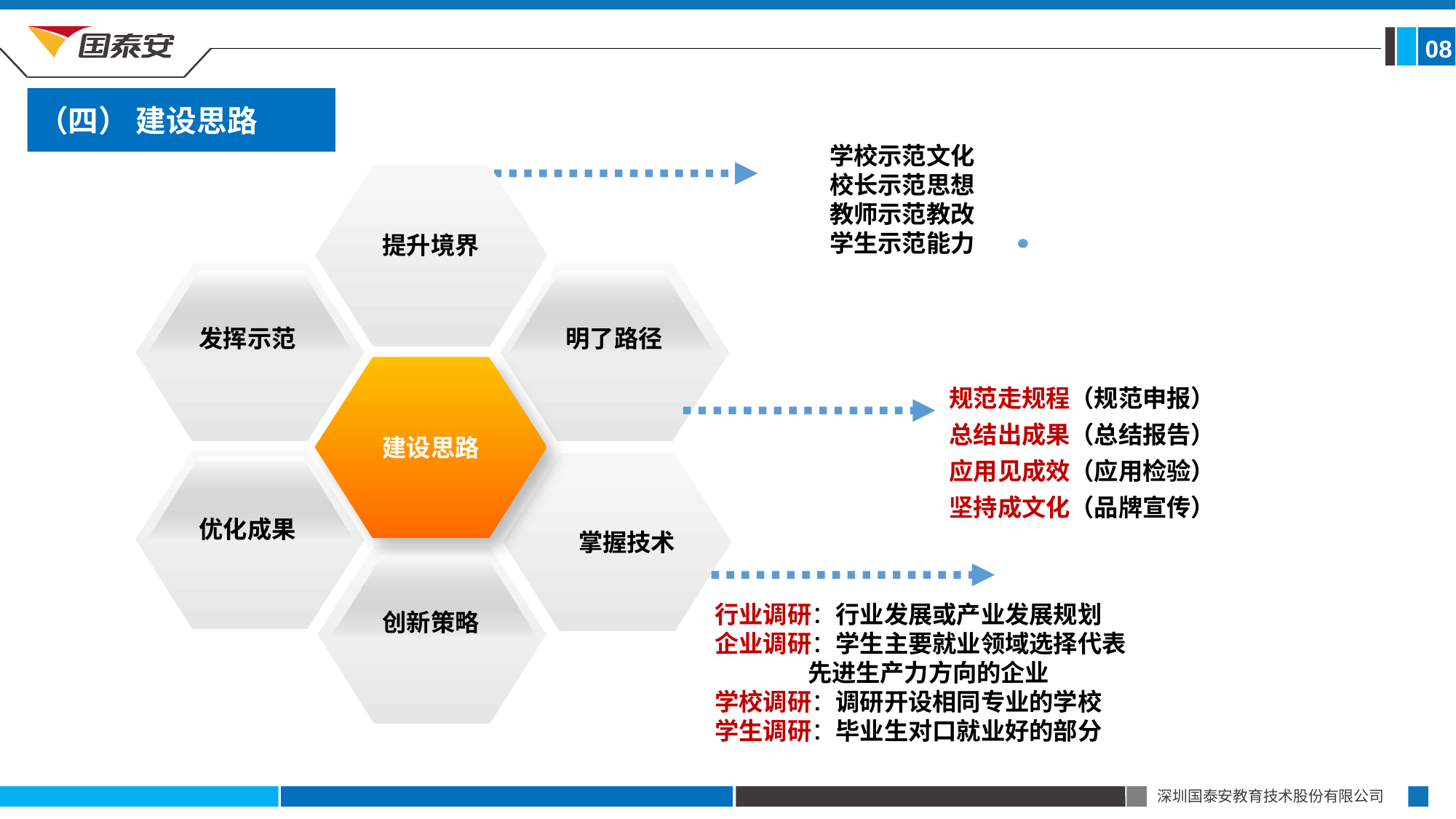

08
（四） 建设思路
学校示范文化
校长示范思想
教师示范教改
学生示范能力

提升境界
明了路径
建设思路
掌握技术

发挥示范

优化成果

创新策略

规范走规程（规范申报）
总结出成果（总结报告）
应用见成效（应用检验）
坚持成文化（品牌宣传）
行业调研：行业发展或产业发展规划
企业调研：学生主要就业领域选择代表
                 先进生产力方向的企业
学校调研：调研开设相同专业的学校
学生调研：毕业生对口就业好的部分